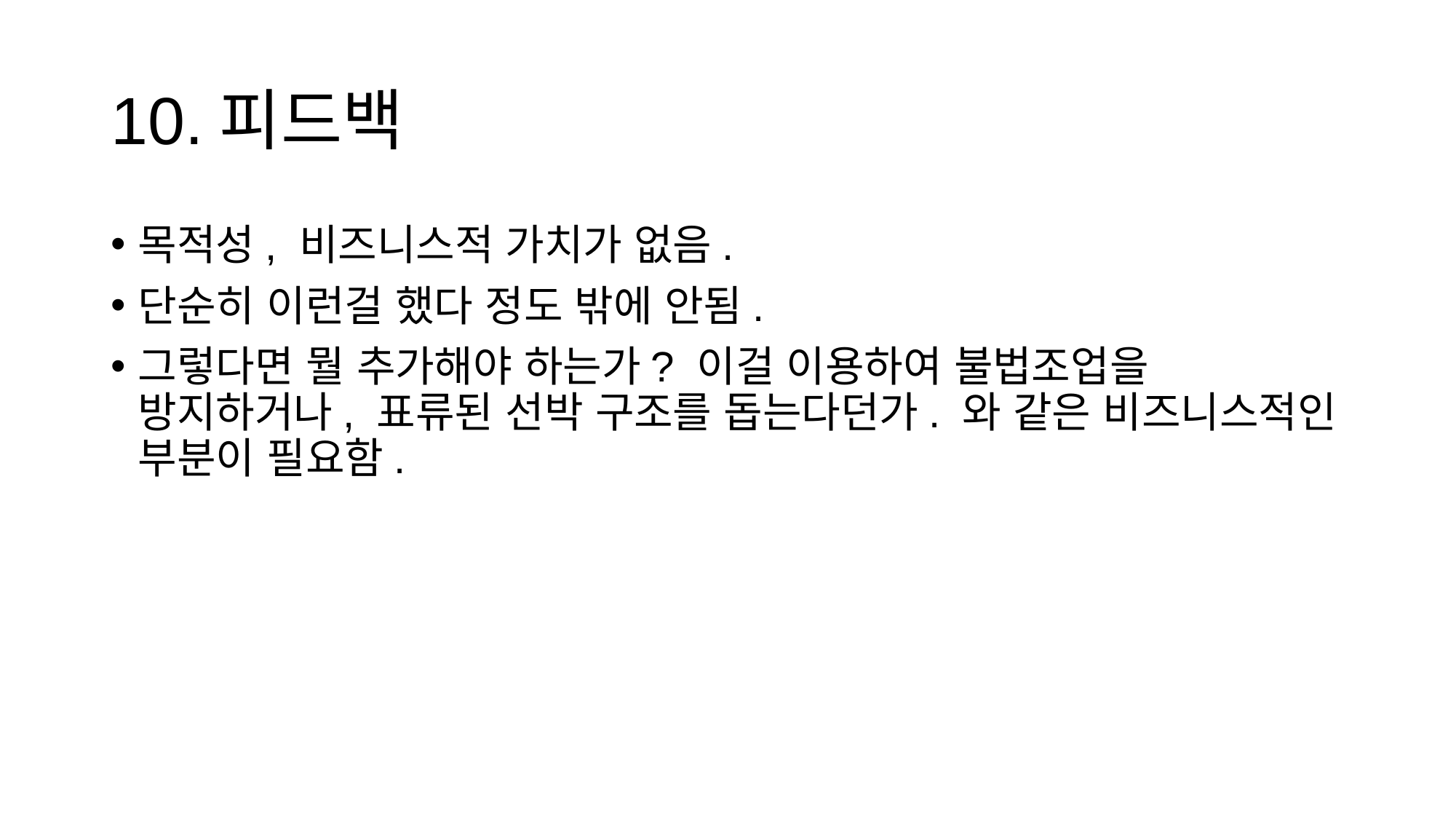

# 10.피드백
목적성, 비즈니스적 가치가 없음.
단순히 이런걸 했다 정도 밖에 안됨.
그렇다면 뭘 추가해야 하는가? 이걸 이용하여 불법조업을 방지하거나, 표류된 선박 구조를 돕는다던가. 와 같은 비즈니스적인 부분이 필요함.